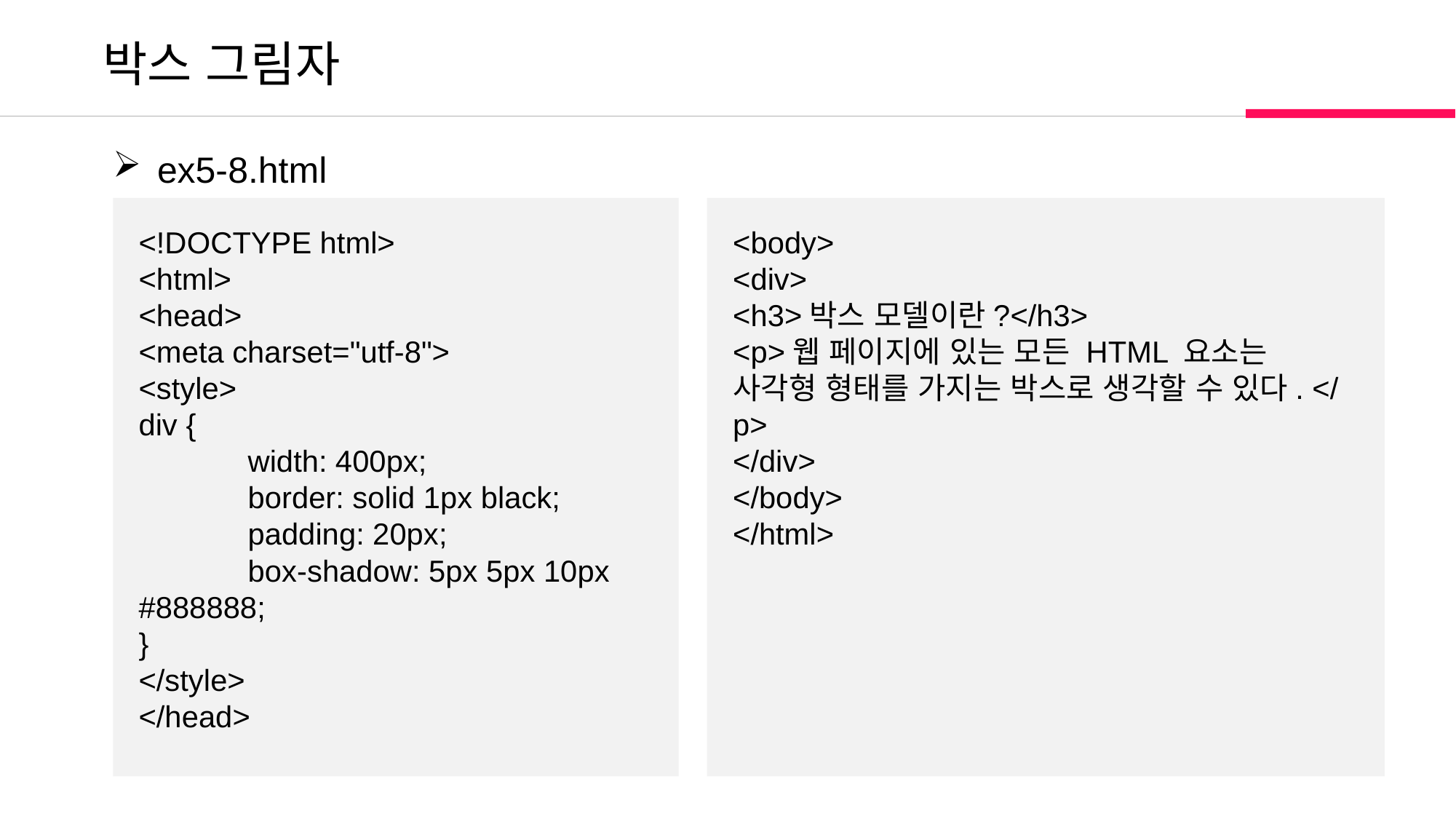

박스 그림자

 ex5-8.html
<!DOCTYPE html>
<html>
<head>
<meta charset="utf-8">
<style>
div {
	width: 400px;
	border: solid 1px black;
	padding: 20px;
	box-shadow: 5px 5px 10px #888888;
}
</style>
</head>
<body>
<div>
<h3>박스 모델이란?</h3>
<p>웹 페이지에 있는 모든 HTML 요소는 사각형 형태를 가지는 박스로 생각할 수 있다. </p>
</div>
</body>
</html>